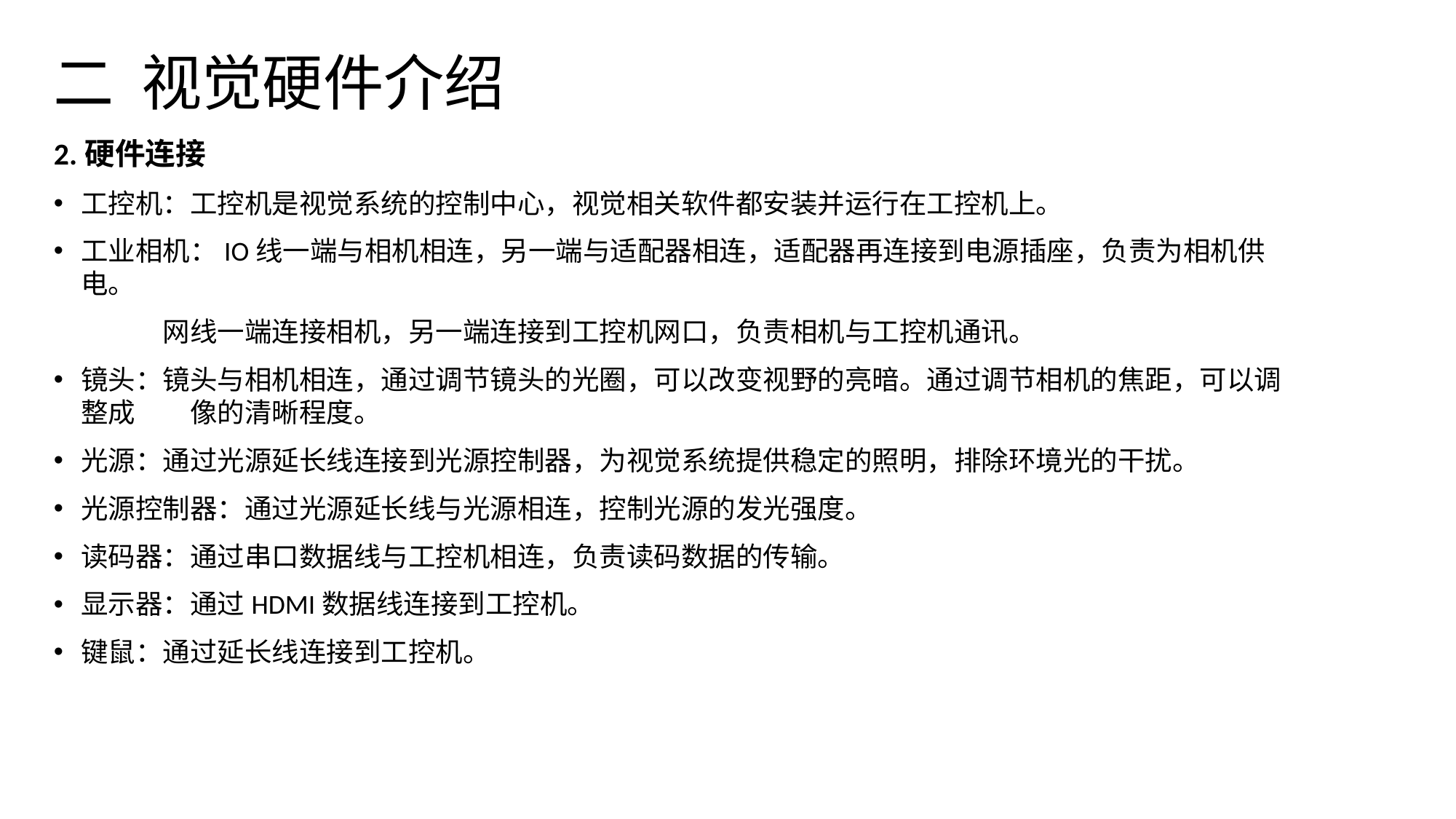

# 二  视觉硬件介绍
2.硬件连接
工控机：工控机是视觉系统的控制中心，视觉相关软件都安装并运行在工控机上。
工业相机：IO线一端与相机相连，另一端与适配器相连，适配器再连接到电源插座，负责为相机供电。
	网线一端连接相机，另一端连接到工控机网口，负责相机与工控机通讯。
镜头：镜头与相机相连，通过调节镜头的光圈，可以改变视野的亮暗。通过调节相机的焦距，可以调整成	像的清晰程度。
光源：通过光源延长线连接到光源控制器，为视觉系统提供稳定的照明，排除环境光的干扰。
光源控制器：通过光源延长线与光源相连，控制光源的发光强度。
读码器：通过串口数据线与工控机相连，负责读码数据的传输。
显示器：通过HDMI数据线连接到工控机。
键鼠：通过延长线连接到工控机。